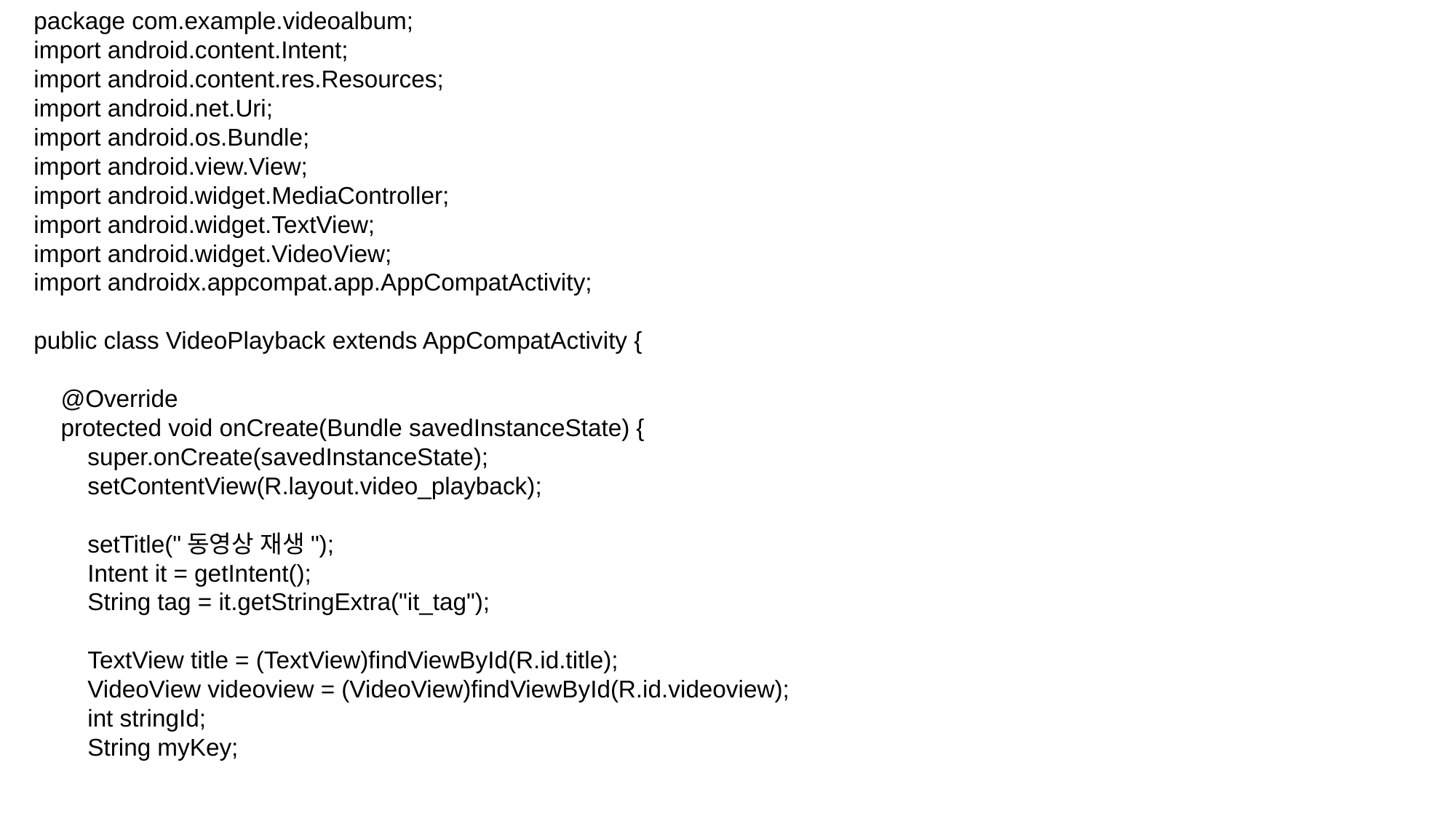

package com.example.videoalbum;
import android.content.Intent;
import android.content.res.Resources;
import android.net.Uri;
import android.os.Bundle;
import android.view.View;
import android.widget.MediaController;
import android.widget.TextView;
import android.widget.VideoView;
import androidx.appcompat.app.AppCompatActivity;

public class VideoPlayback extends AppCompatActivity {

    @Override
    protected void onCreate(Bundle savedInstanceState) {
        super.onCreate(savedInstanceState);
        setContentView(R.layout.video_playback);

        setTitle("동영상 재생");
        Intent it = getIntent();
        String tag = it.getStringExtra("it_tag");

        TextView title = (TextView)findViewById(R.id.title);
        VideoView videoview = (VideoView)findViewById(R.id.videoview);
        int stringId;
        String myKey;